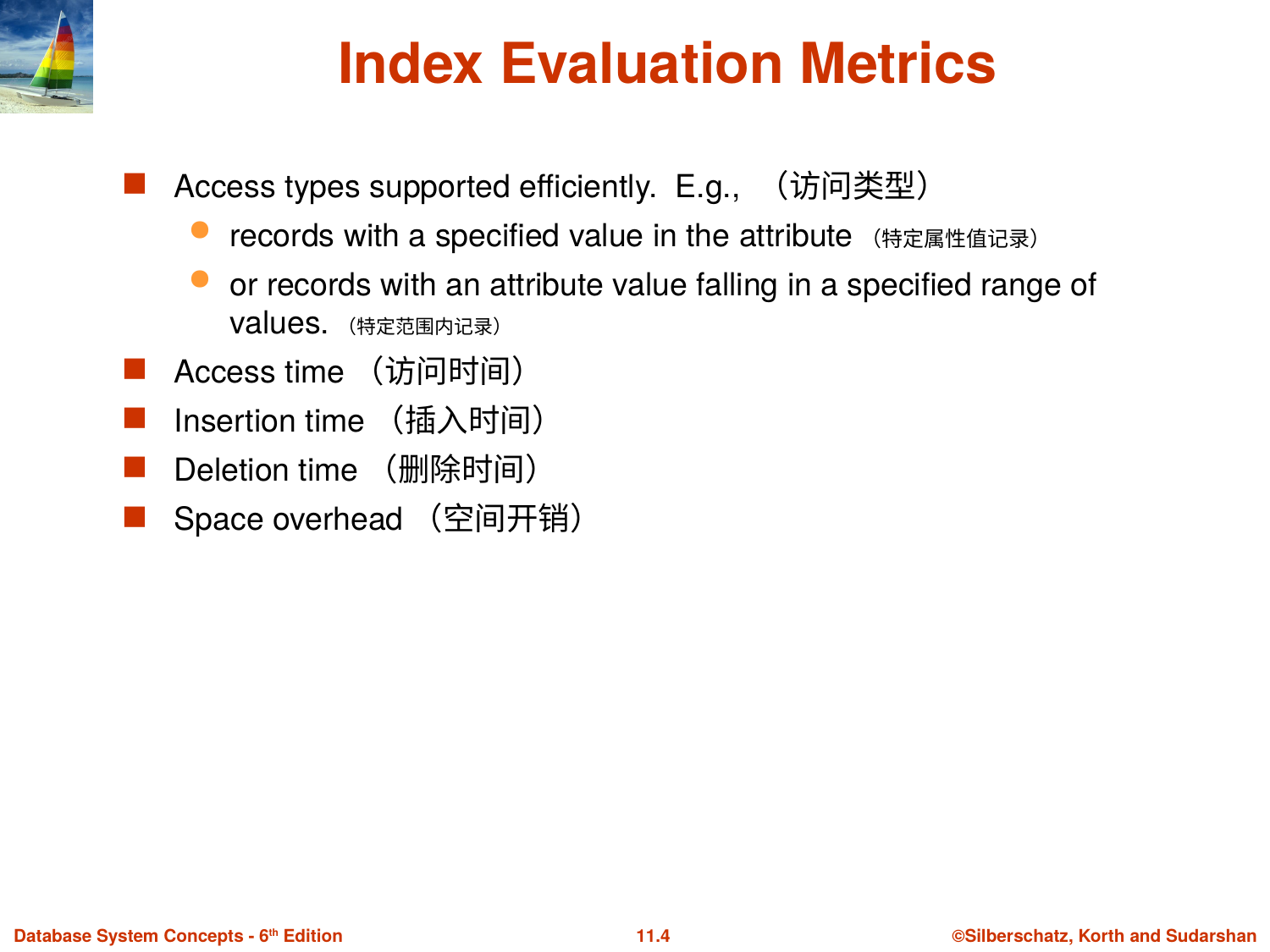

# Index Evaluation Metrics
Access types supported efficiently.  E.g., （访问类型）
records with a specified value in the attribute（特定属性值记录）
or records with an attribute value falling in a specified range of values.（特定范围内记录）
Access time（访问时间）
Insertion time（插入时间）
Deletion time（删除时间）
Space overhead（空间开销）